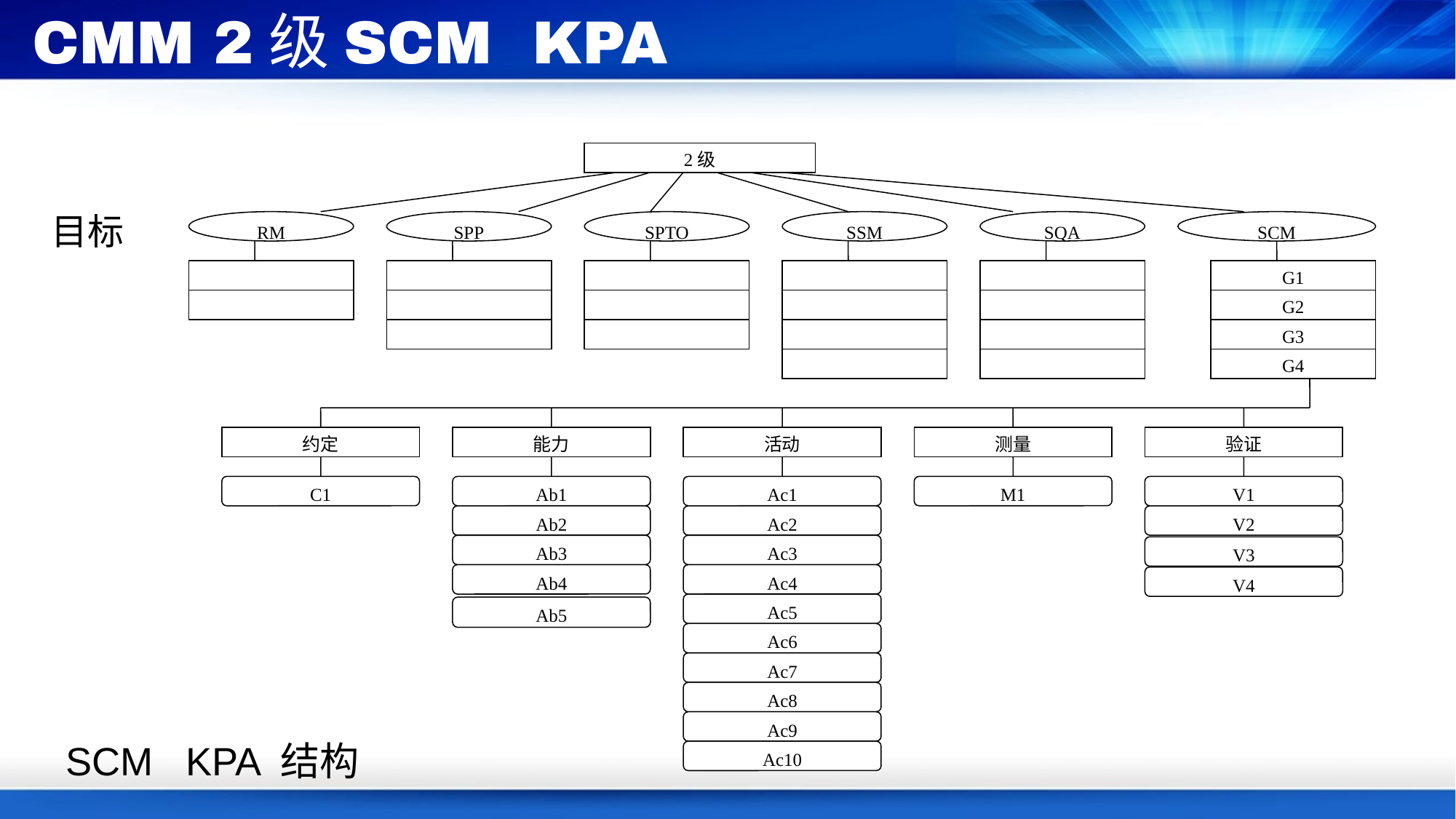

# CMM 2级SCM  KPA
2级

RM

SPP

SPTO

SSM

SQA

SCM

G1

G2

G3

G4

约定

能力

活动

测量

验证

C1

Ab1

Ac1

M1

V1

Ab2

Ac2

V2

Ab3

Ab4

Ac3

Ac4

Ac5

Ac6

Ac7

Ac8

Ac9

Ac10

V3

V4

Ab5

目标
     SCM   KPA 结构